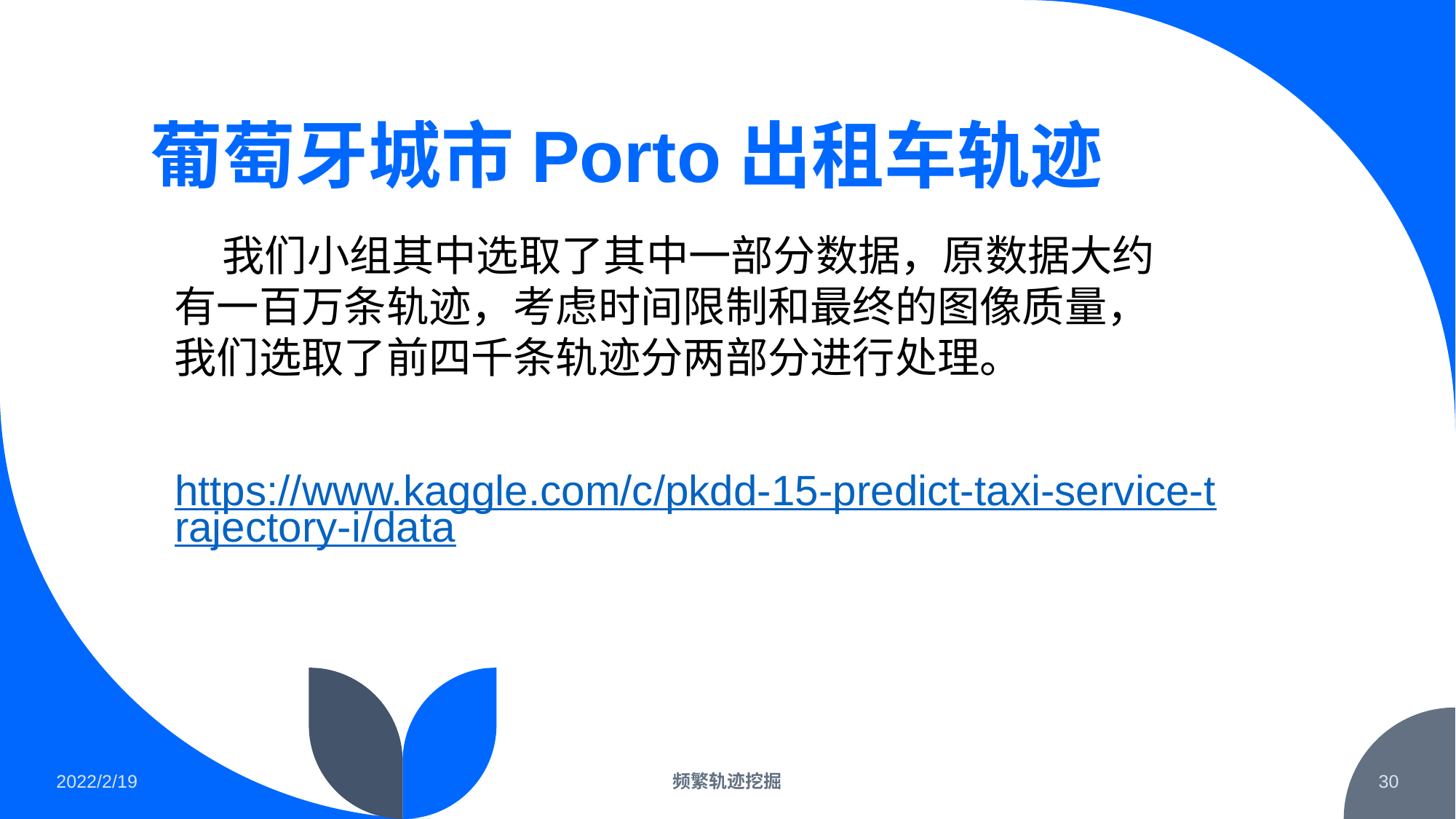

# 葡萄牙城市Porto出租车轨迹
    我们小组其中选取了其中一部分数据，原数据大约有一百万条轨迹，考虑时间限制和最终的图像质量，我们选取了前四千条轨迹分两部分进行处理。
https://www.kaggle.com/c/pkdd-15-predict-taxi-service-trajectory-i/data
2022/2/19
频繁轨迹挖掘
30